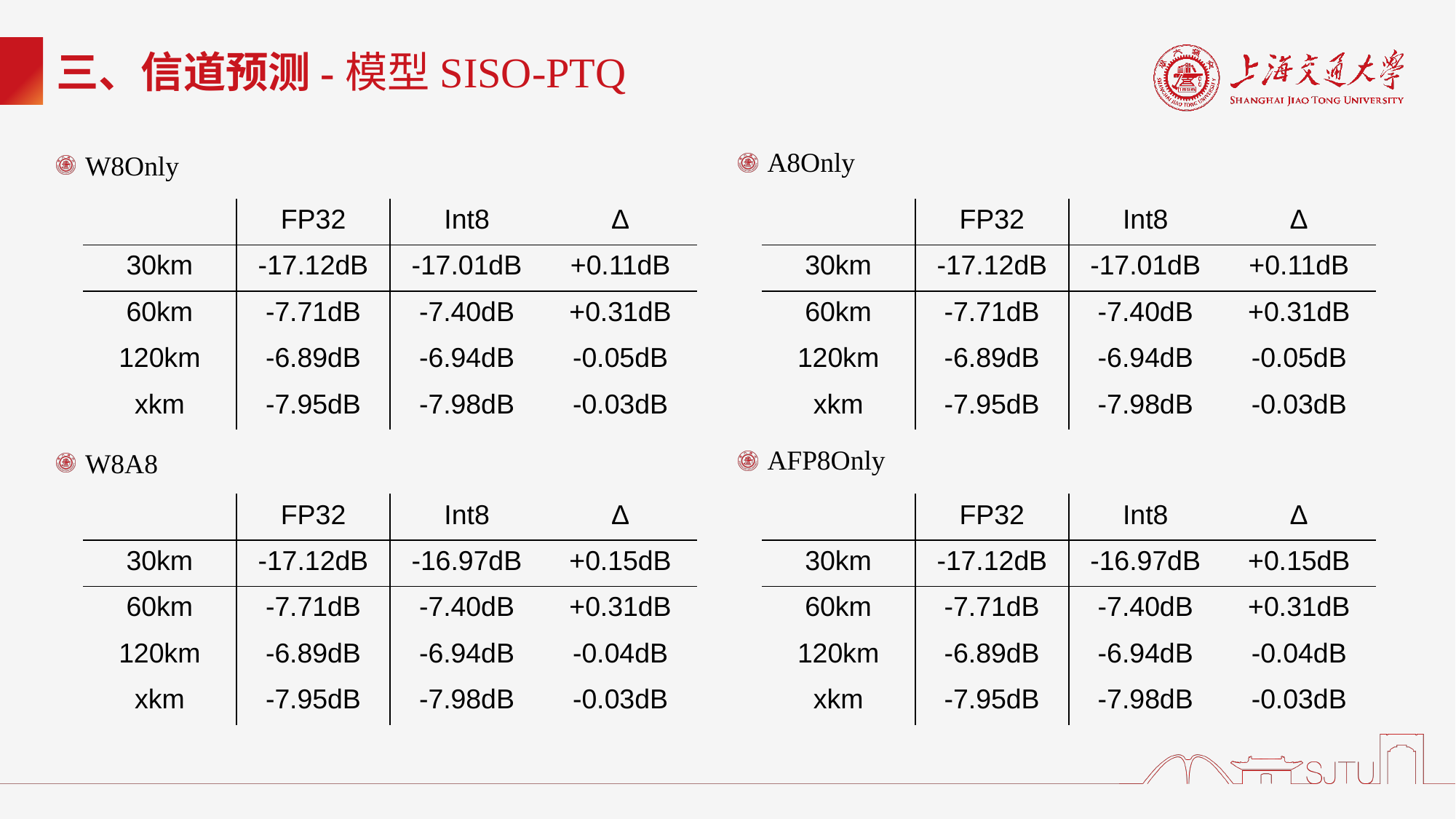

# 三、信道预测-模型SISO-PTQ
W8Only
A8Only
|  | FP32 | Int8 | Δ |
| --- | --- | --- | --- |
| 30km | -17.12dB | -17.01dB | +0.11dB |
| 60km | -7.71dB | -7.40dB | +0.31dB |
| 120km | -6.89dB | -6.94dB | -0.05dB |
| xkm | -7.95dB | -7.98dB | -0.03dB |
|  | FP32 | Int8 | Δ |
| --- | --- | --- | --- |
| 30km | -17.12dB | -17.01dB | +0.11dB |
| 60km | -7.71dB | -7.40dB | +0.31dB |
| 120km | -6.89dB | -6.94dB | -0.05dB |
| xkm | -7.95dB | -7.98dB | -0.03dB |
AFP8Only
W8A8
|  | FP32 | Int8 | Δ |
| --- | --- | --- | --- |
| 30km | -17.12dB | -16.97dB | +0.15dB |
| 60km | -7.71dB | -7.40dB | +0.31dB |
| 120km | -6.89dB | -6.94dB | -0.04dB |
| xkm | -7.95dB | -7.98dB | -0.03dB |
|  | FP32 | Int8 | Δ |
| --- | --- | --- | --- |
| 30km | -17.12dB | -16.97dB | +0.15dB |
| 60km | -7.71dB | -7.40dB | +0.31dB |
| 120km | -6.89dB | -6.94dB | -0.04dB |
| xkm | -7.95dB | -7.98dB | -0.03dB |